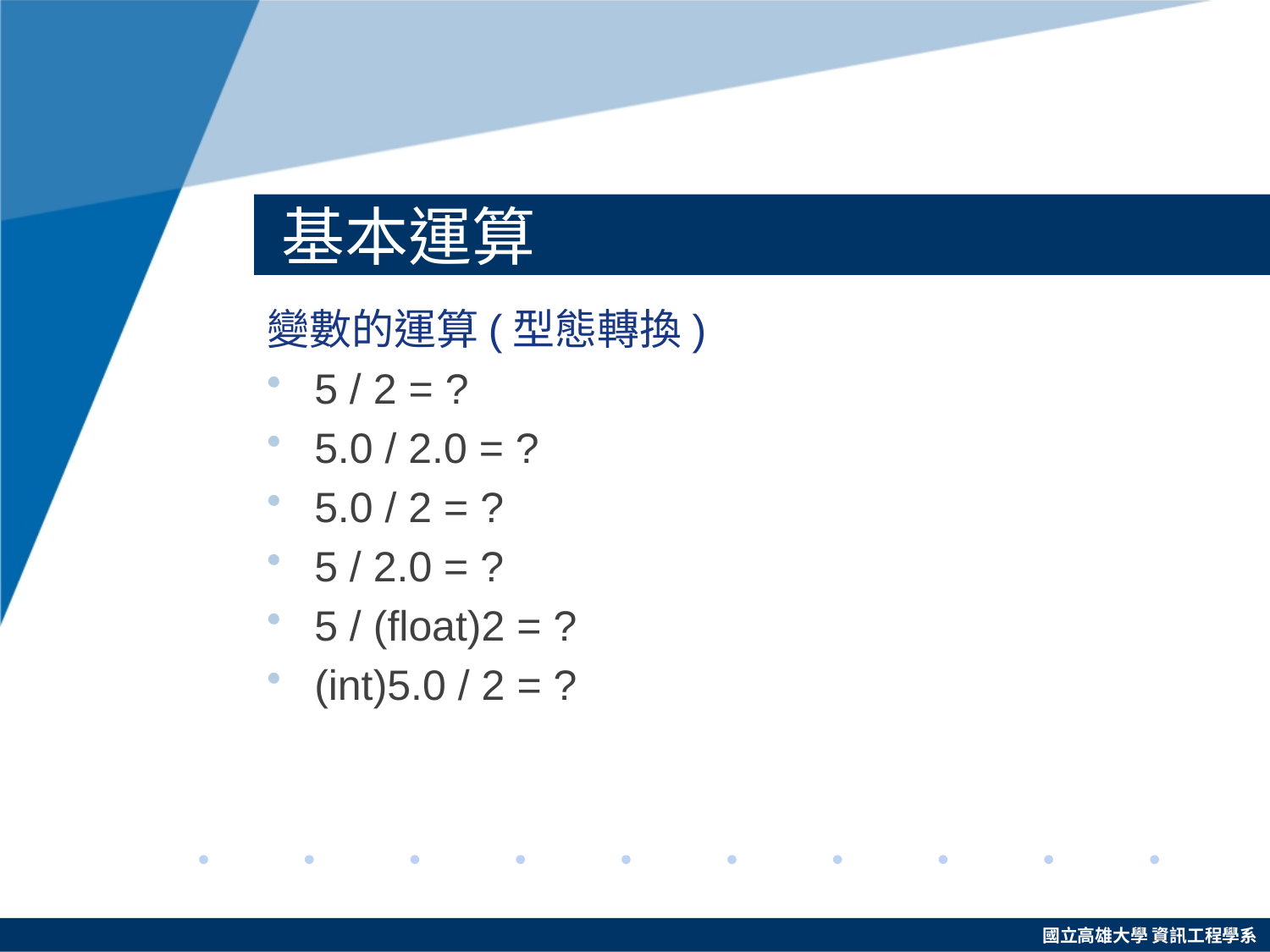

# 基本運算
變數的運算(型態轉換)
5 / 2 = ?
5.0 / 2.0 = ?
5.0 / 2 = ?
5 / 2.0 = ?
5 / (float)2 = ?
(int)5.0 / 2 = ?